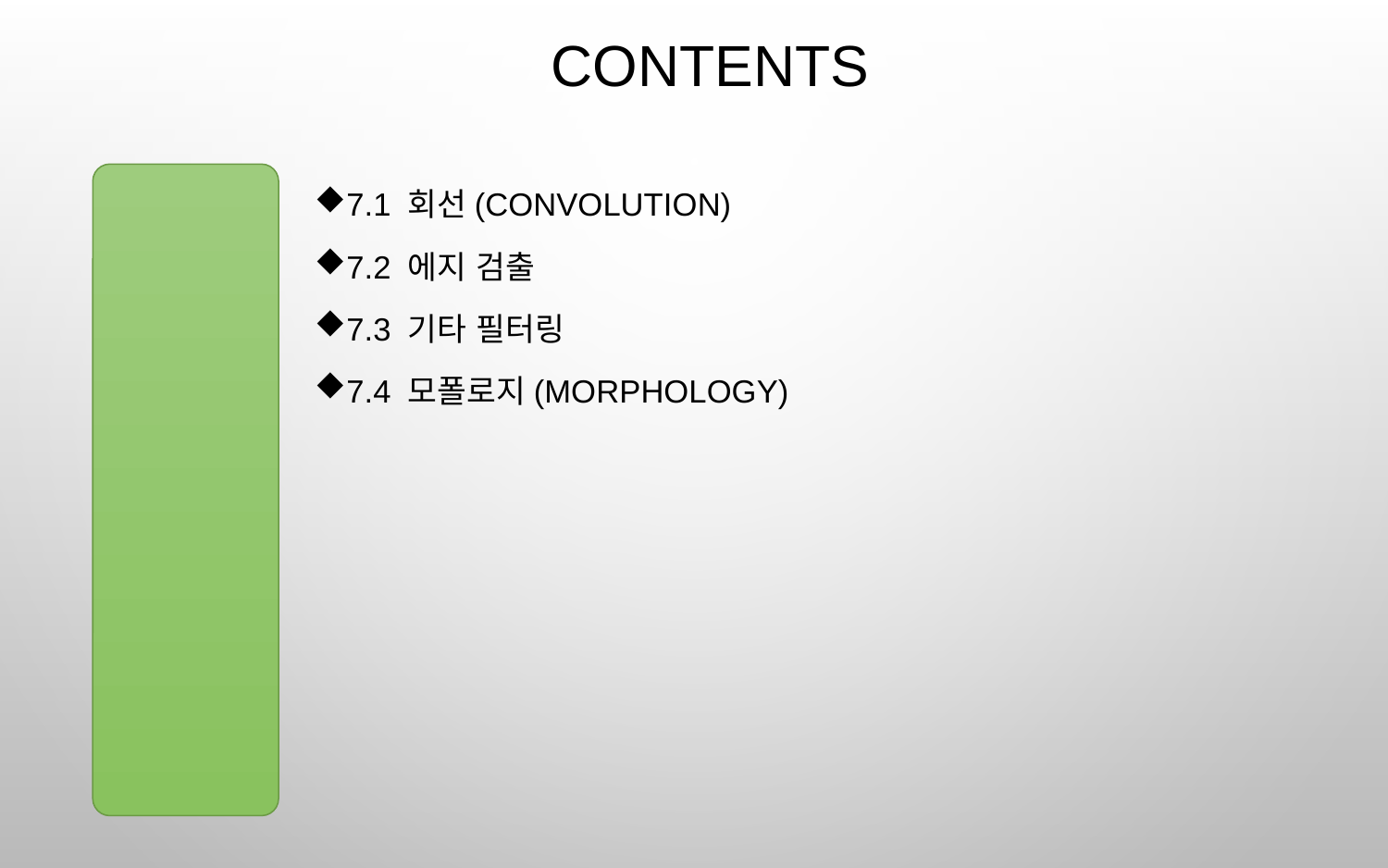

# contents
7.1 회선(convolution)
7.2 에지 검출
7.3 기타 필터링
7.4 모폴로지(morphology)